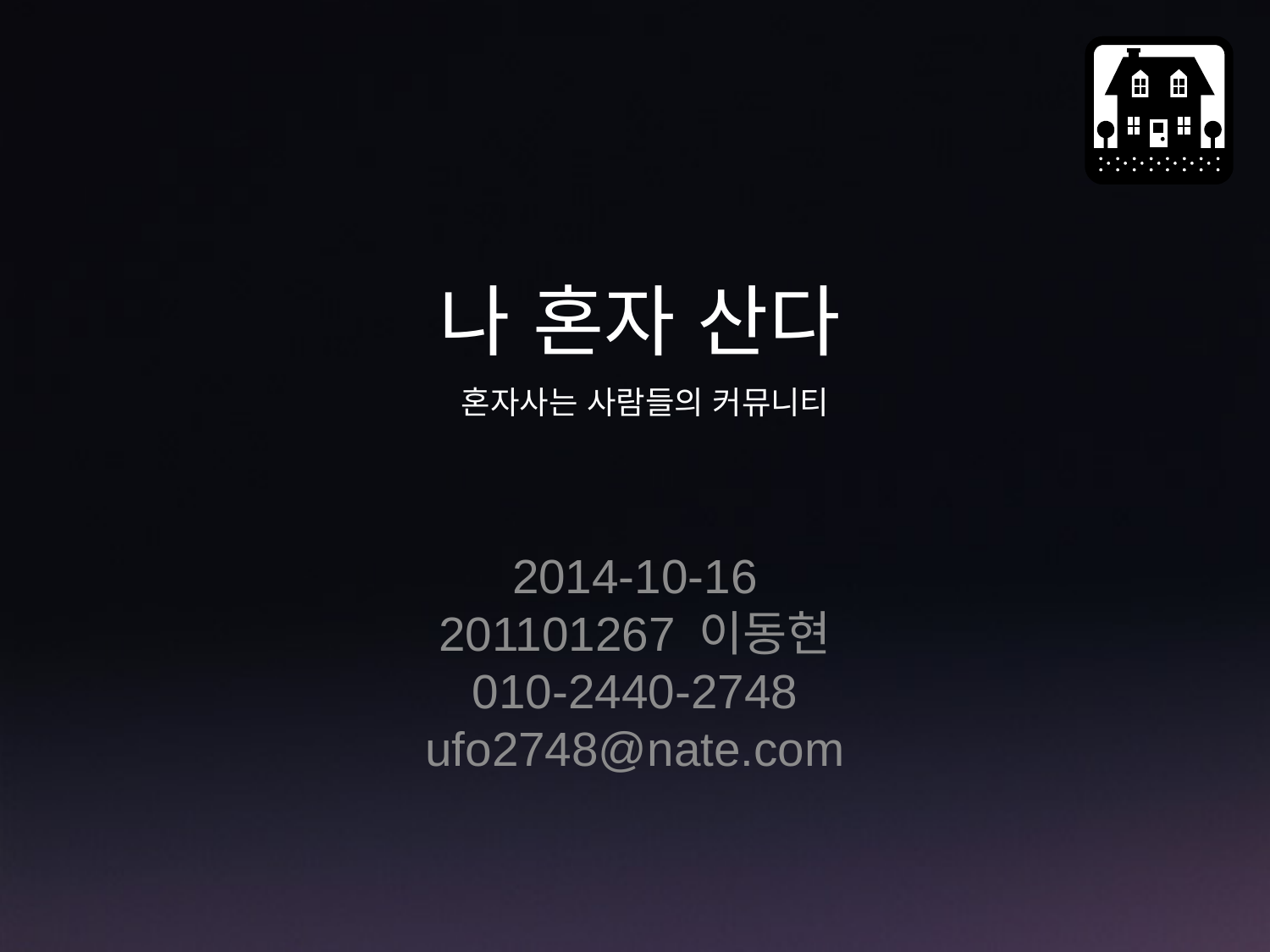

# 나 혼자 산다
혼자사는 사람들의 커뮤니티
2014-10-16
201101267 이동현
010-2440-2748
ufo2748@nate.com